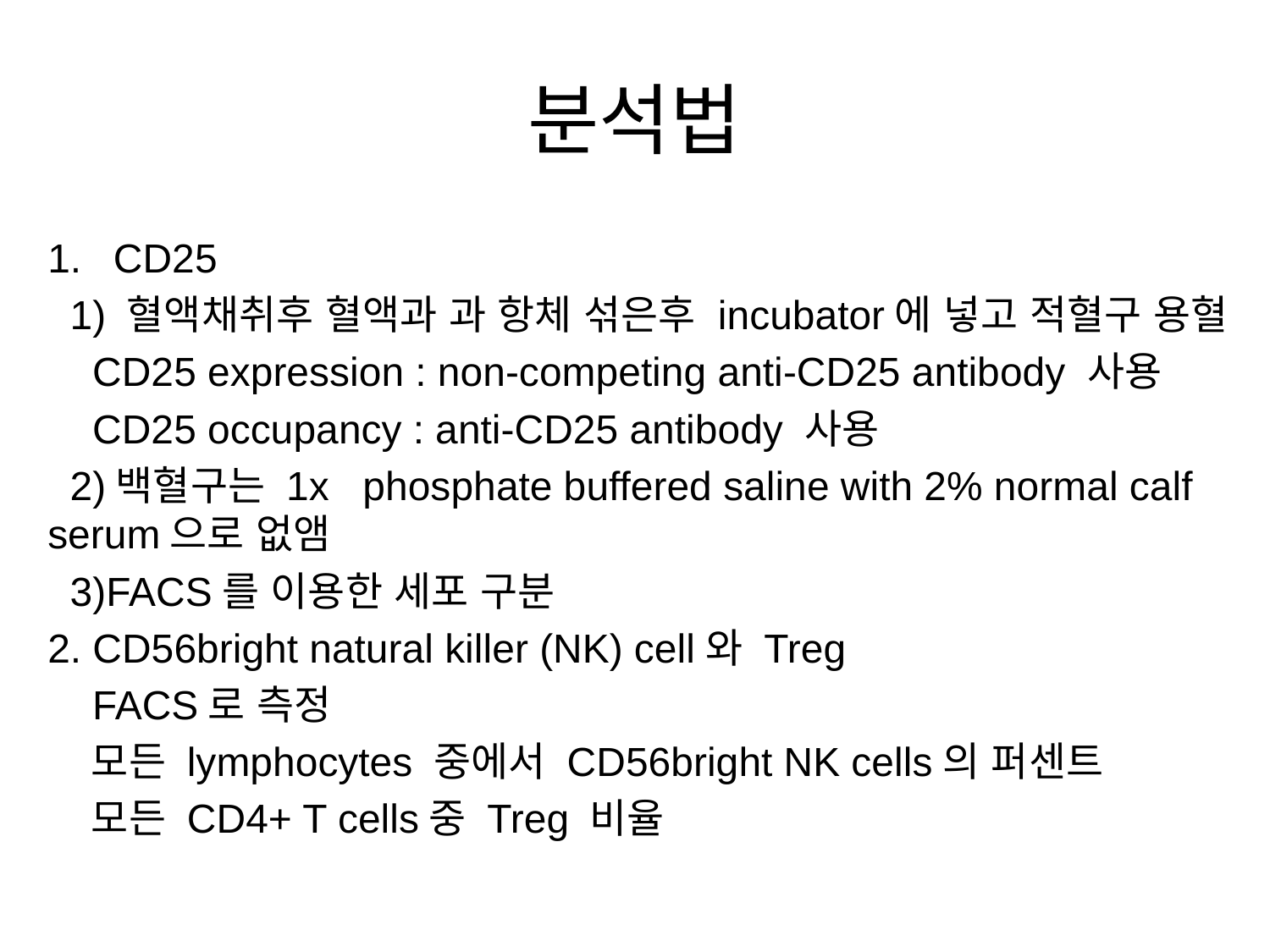

# 분석법
CD25
  1) 혈액채취후 혈액과 과 항체 섞은후 incubator에 넣고 적혈구 용혈
    CD25 expression : non-competing anti-CD25 antibody 사용
    CD25 occupancy : anti-CD25 antibody 사용
  2)백혈구는 1x   phosphate buffered saline with 2% normal calf    serum으로 없앰
  3)FACS를 이용한 세포 구분
2. CD56bright natural killer (NK) cell와 Treg
    FACS로 측정
   모든 lymphocytes 중에서 CD56bright NK cells의 퍼센트
   모든 CD4+ T cells중 Treg 비율